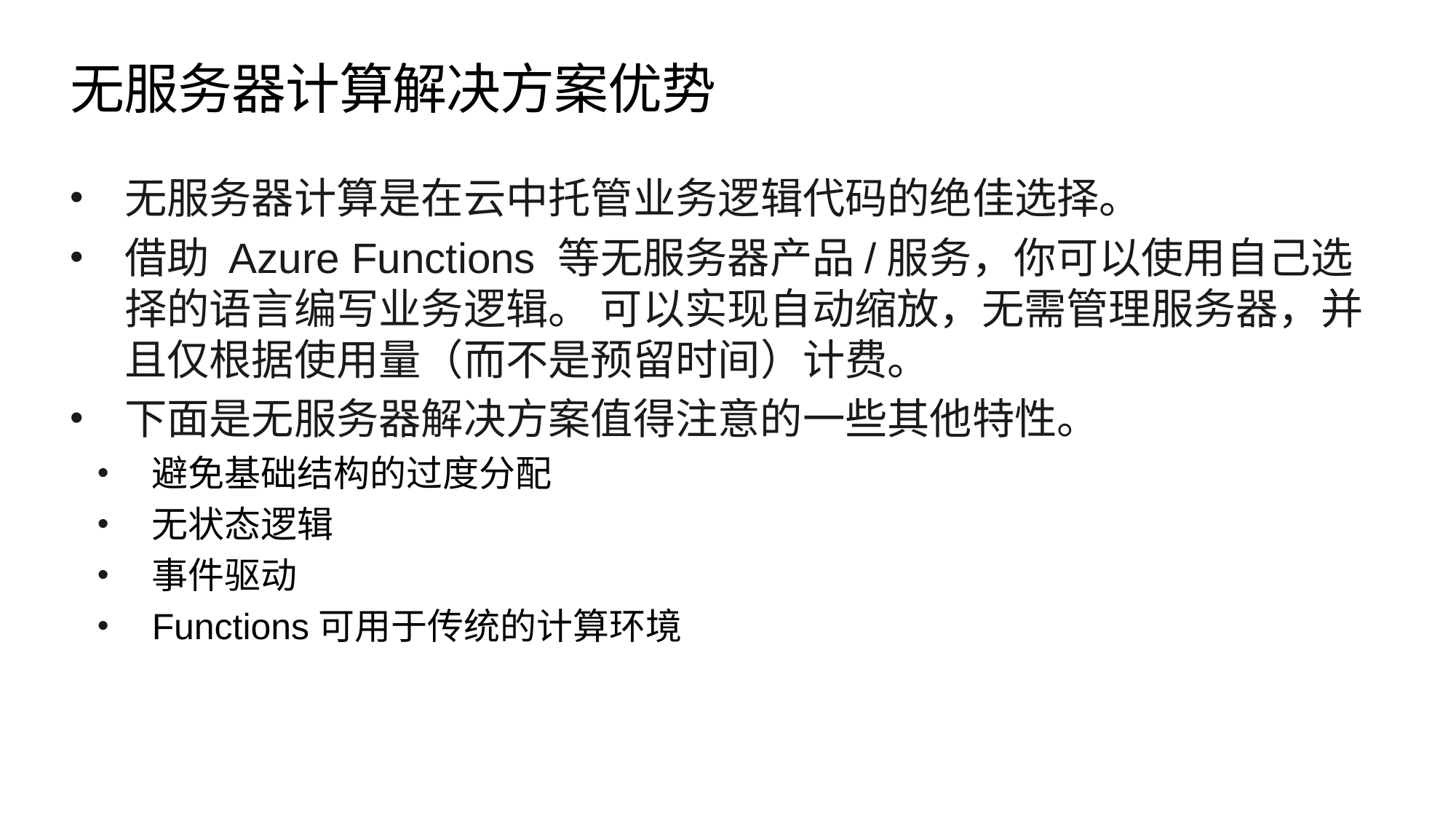

# 无服务器计算解决方案优势
无服务器计算是在云中托管业务逻辑代码的绝佳选择。
借助 Azure Functions 等无服务器产品/服务，你可以使用自己选择的语言编写业务逻辑。 可以实现自动缩放，无需管理服务器，并且仅根据使用量（而不是预留时间）计费。
下面是无服务器解决方案值得注意的一些其他特性。
避免基础结构的过度分配
无状态逻辑
事件驱动
Functions可用于传统的计算环境